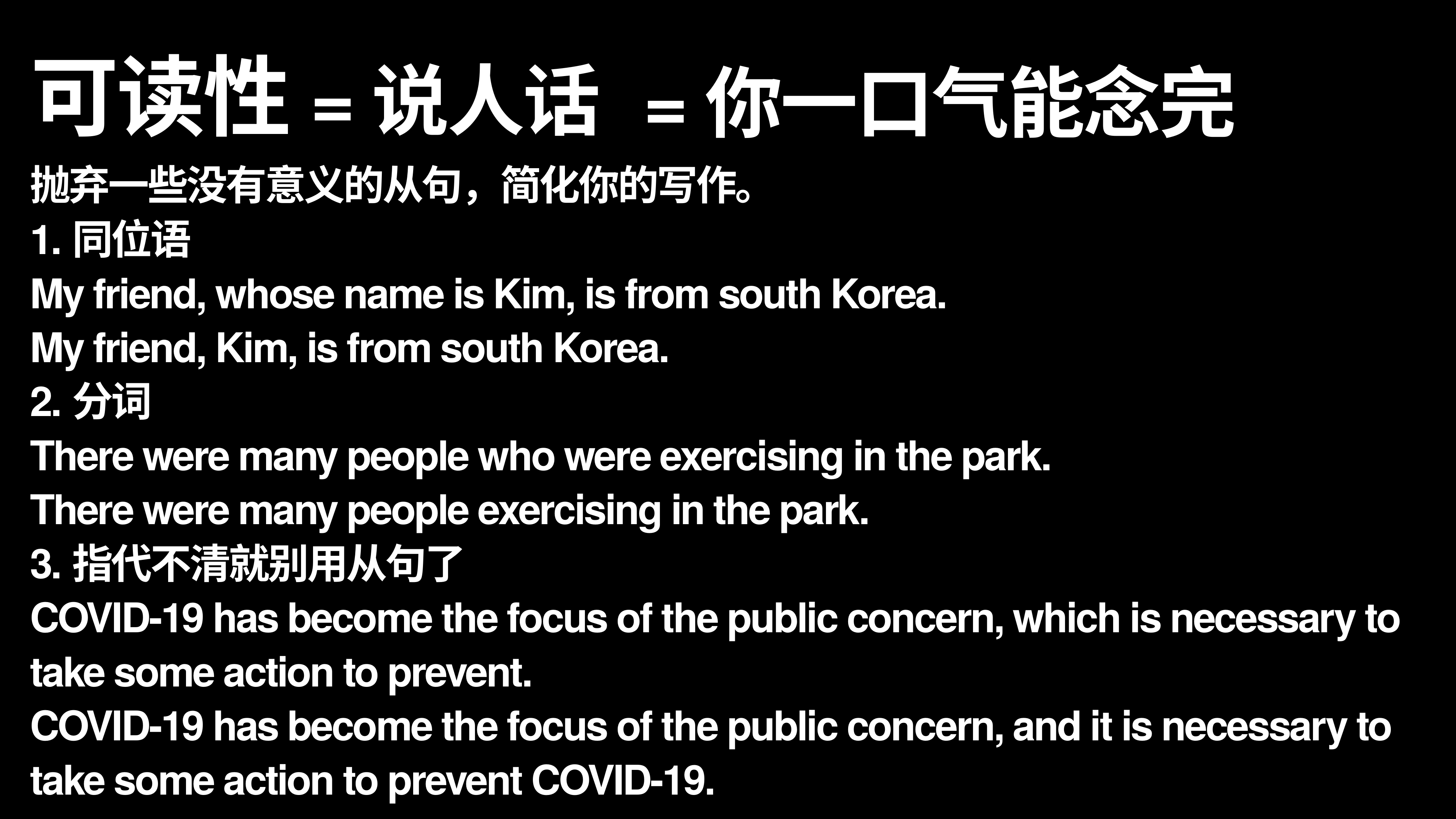

=说人话
# 可读性
=你一口气能念完
抛弃一些没有意义的从句，简化你的写作。
1.同位语
My friend, whose name is Kim, is from south Korea.
My friend, Kim, is from south Korea.
2.分词
There were many people who were exercising in the park.
There were many people exercising in the park.
3.指代不清就别用从句了
COVID-19 has become the focus of the public concern, which is necessary to take some action to prevent.
COVID-19 has become the focus of the public concern, and it is necessary to take some action to prevent COVID-19.